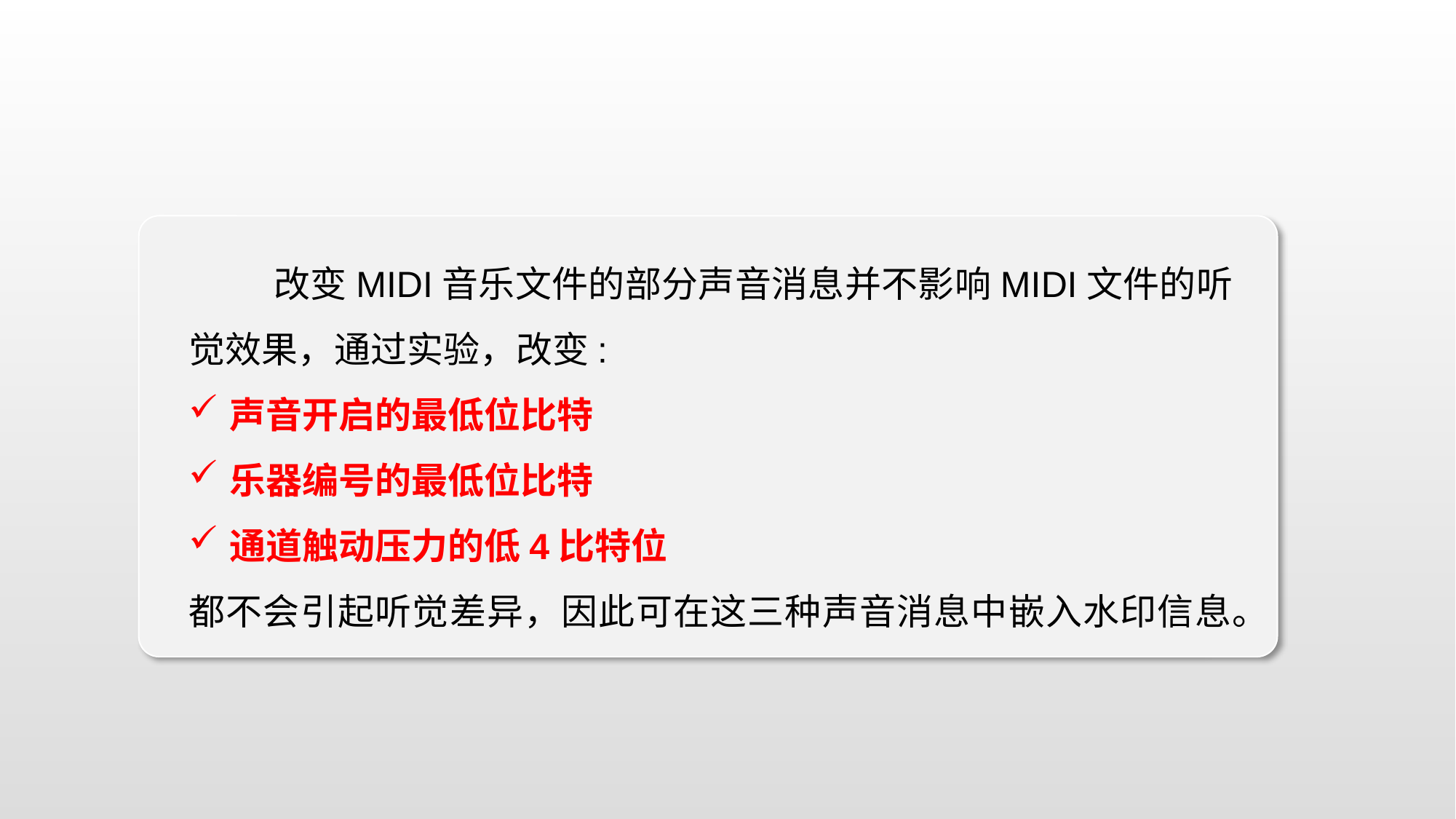

改变MIDI音乐文件的部分声音消息并不影响MIDI文件的听觉效果，通过实验，改变:
声音开启的最低位比特
乐器编号的最低位比特
通道触动压力的低4比特位
都不会引起听觉差异，因此可在这三种声音消息中嵌入水印信息。